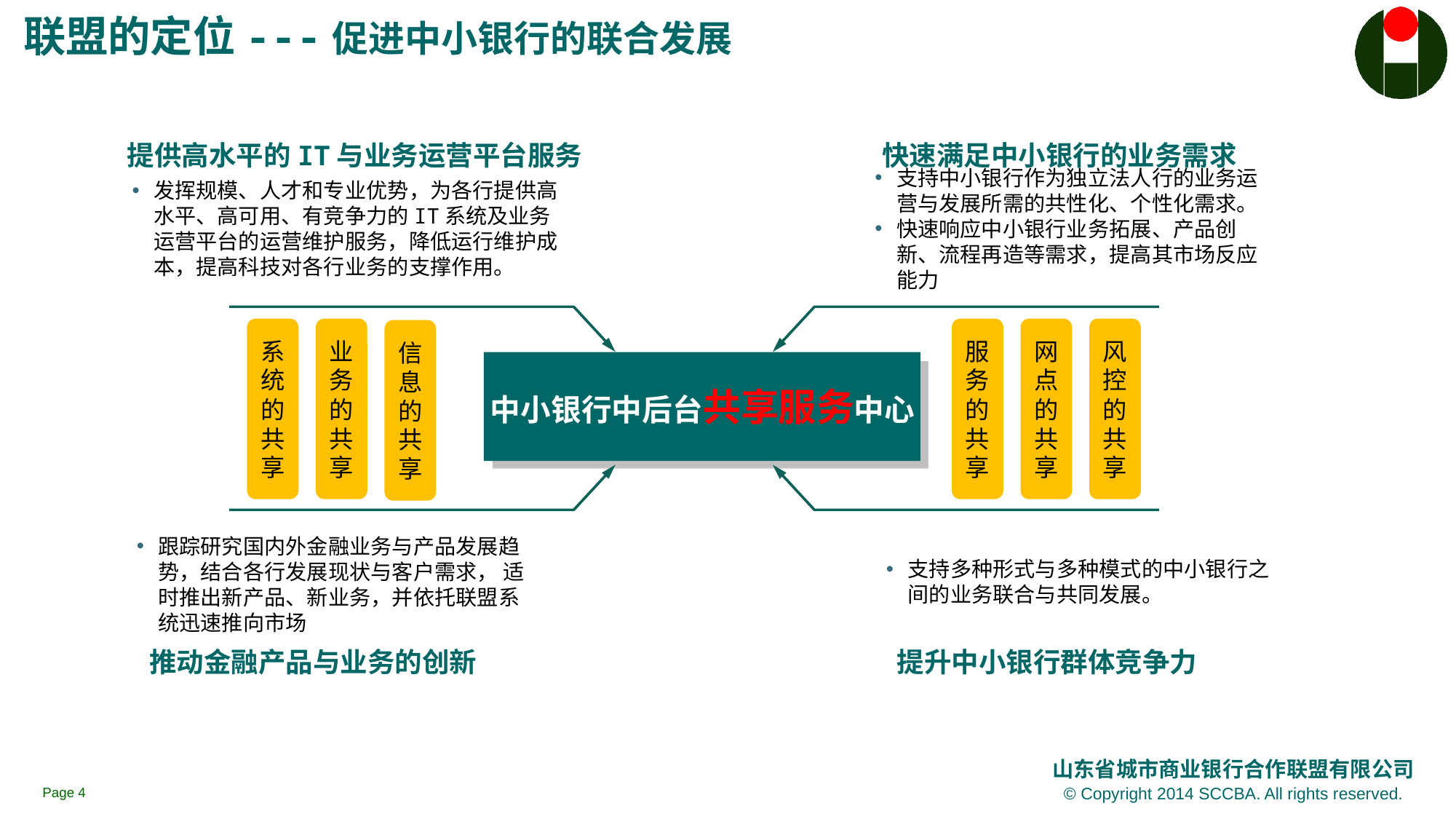

联盟的定位---促进中小银行的联合发展
快速满足中小银行的业务需求
提供高水平的IT与业务运营平台服务
发挥规模、人才和专业优势，为各行提供高水平、高可用、有竞争力的IT系统及业务运营平台的运营维护服务，降低运行维护成本，提高科技对各行业务的支撑作用。
支持中小银行作为独立法人行的业务运营与发展所需的共性化、个性化需求。
快速响应中小银行业务拓展、产品创新、流程再造等需求，提高其市场反应能力

系统的共享
业务的共享
服务的共享
网点的共享
风控的共享
信息的共享

中小银行中后台共享服务中心

跟踪研究国内外金融业务与产品发展趋势，结合各行发展现状与客户需求， 适时推出新产品、新业务，并依托联盟系统迅速推向市场
支持多种形式与多种模式的中小银行之间的业务联合与共同发展。
提升中小银行群体竞争力
推动金融产品与业务的创新
Page 4